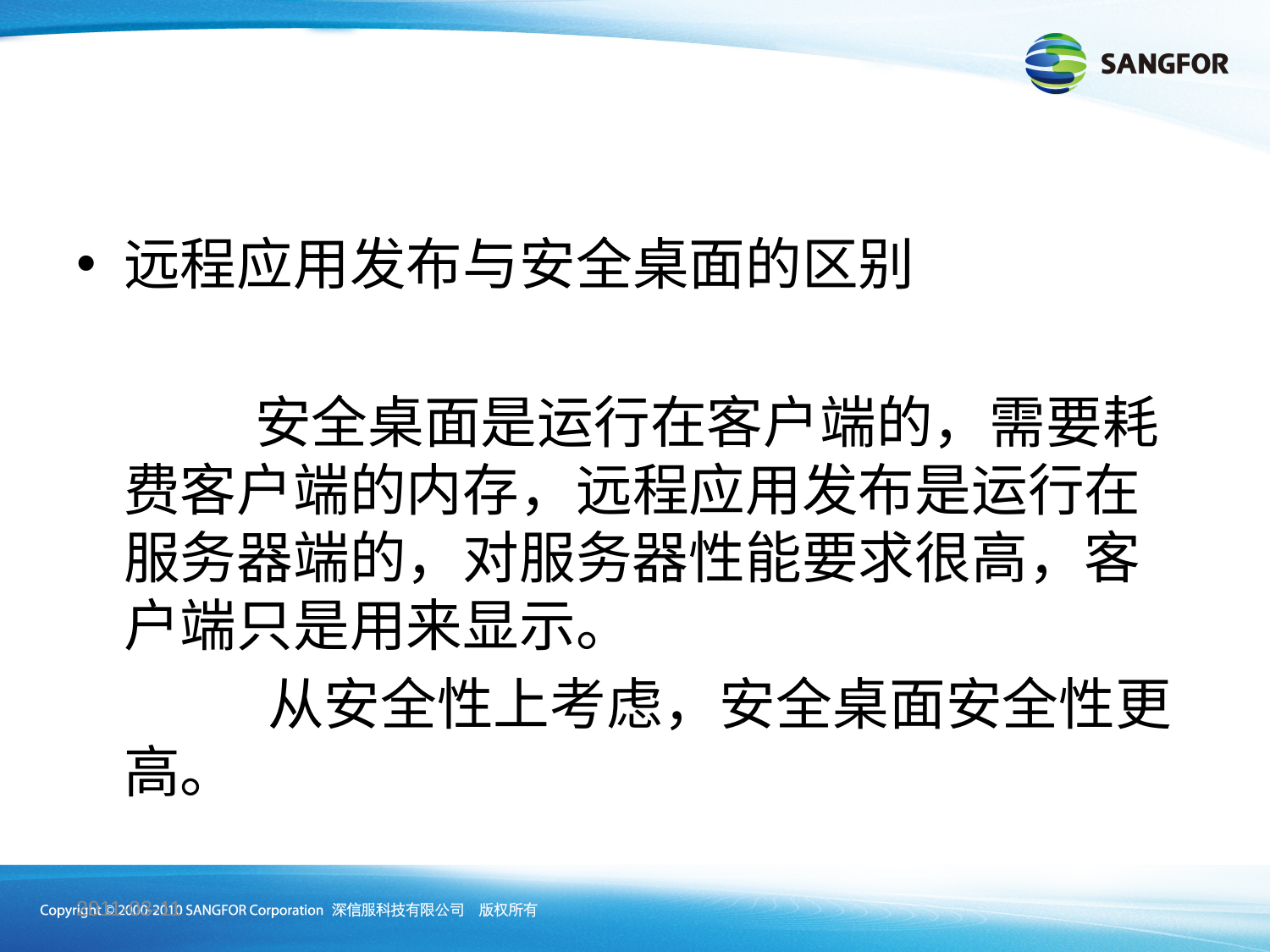

远程应用发布与安全桌面的区别

             安全桌面是运行在客户端的，需要耗费客户端的内存，远程应用发布是运行在服务器端的，对服务器性能要求很高，客户端只是用来显示。
              从安全性上考虑，安全桌面安全性更高。
2011-03-11